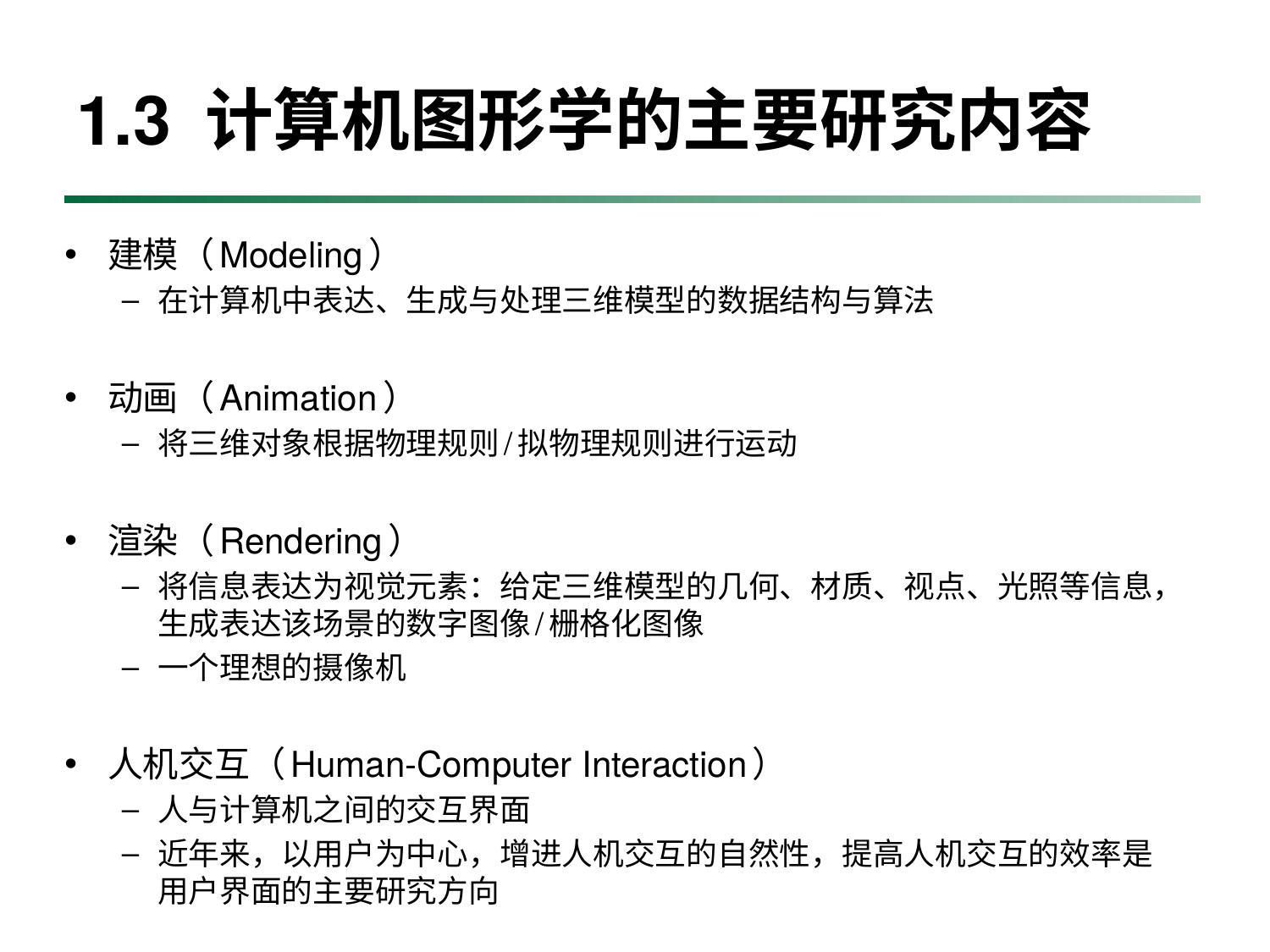

# 1.3 计算机图形学的主要研究内容
建模（Modeling）
在计算机中表达、生成与处理三维模型的数据结构与算法

动画（Animation）
将三维对象根据物理规则/拟物理规则进行运动

渲染（Rendering）
将信息表达为视觉元素：给定三维模型的几何、材质、视点、光照等信息，生成表达该场景的数字图像/栅格化图像
一个理想的摄像机

人机交互（Human-Computer Interaction）
人与计算机之间的交互界面
近年来，以用户为中心，增进人机交互的自然性，提高人机交互的效率是用户界面的主要研究方向